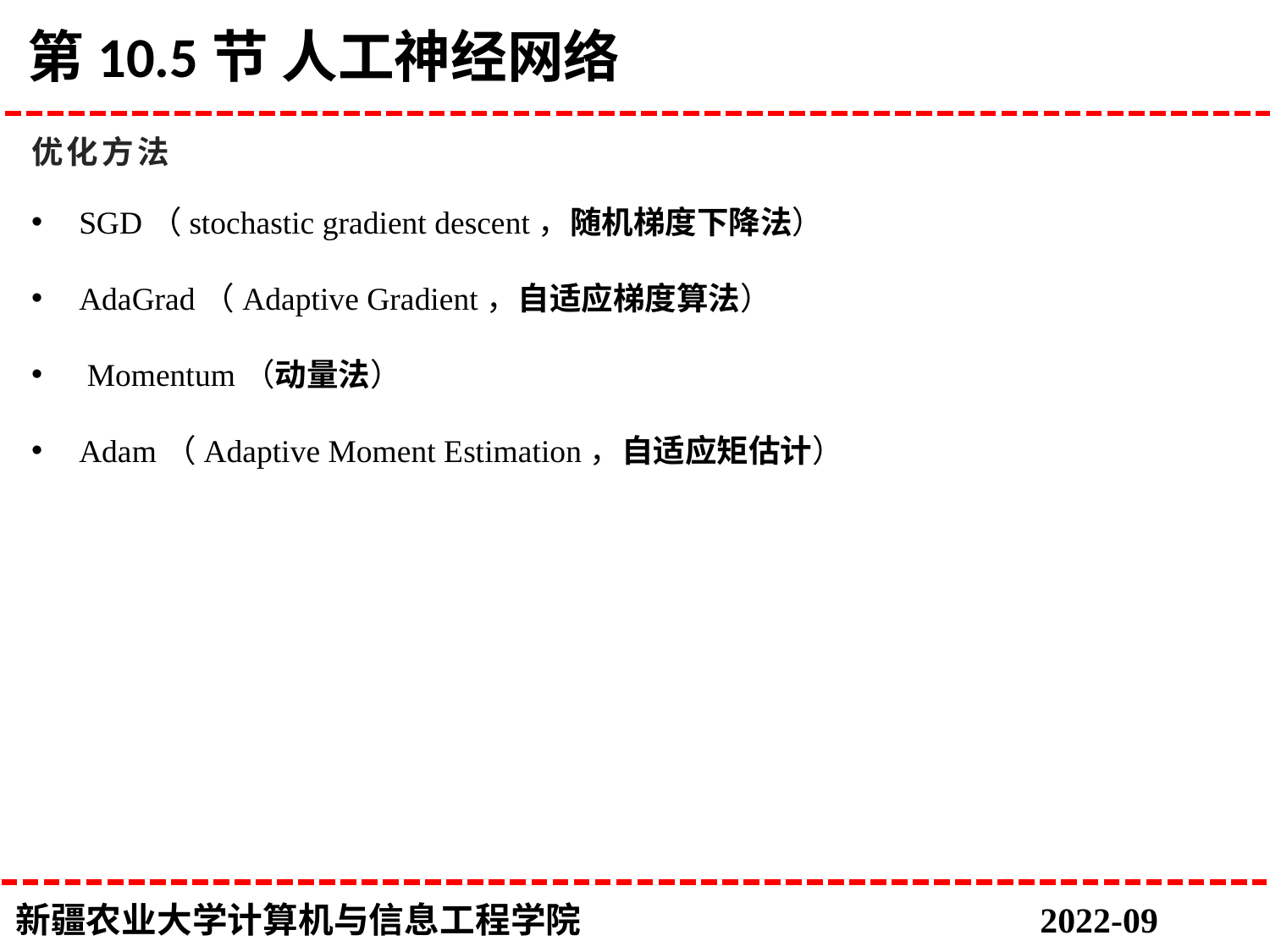

# 第10.5节 人工神经网络
优化方法
SGD（stochastic gradient descent，随机梯度下降法）

AdaGrad（Adaptive Gradient，自适应梯度算法）

 Momentum（动量法）

Adam（Adaptive Moment Estimation，自适应矩估计）